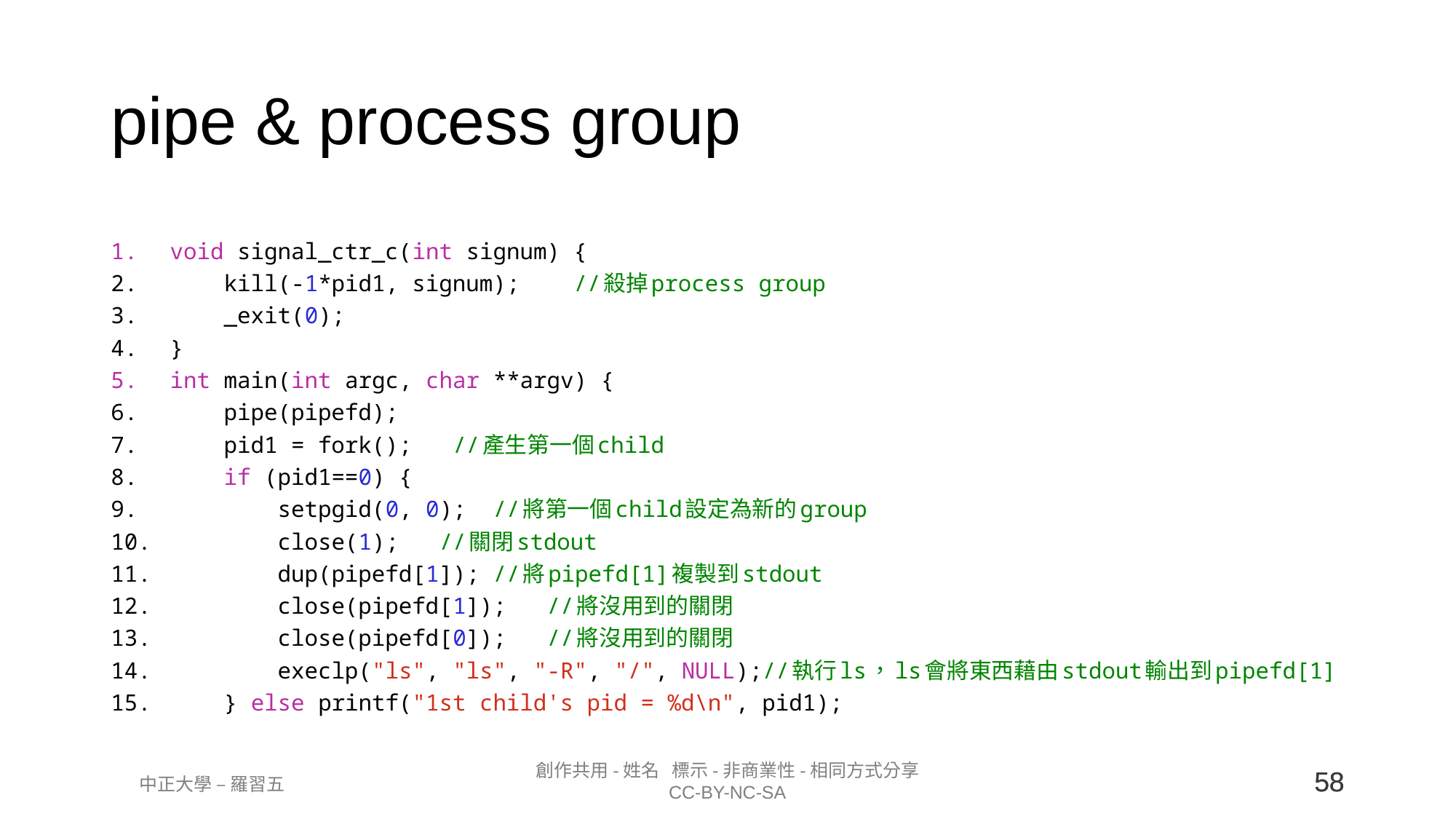

# pipe & process group
void signal_ctr_c(int signum) {
    kill(-1*pid1, signum);    //殺掉process group
    _exit(0);
}
int main(int argc, char **argv) {
    pipe(pipefd);
    pid1 = fork();   //產生第一個child
    if (pid1==0) {
        setpgid(0, 0);  //將第一個child設定為新的group
        close(1);   //關閉stdout
        dup(pipefd[1]); //將pipefd[1]複製到stdout
        close(pipefd[1]);   //將沒用到的關閉
        close(pipefd[0]);   //將沒用到的關閉
        execlp("ls", "ls", "-R", "/", NULL);//執行ls，ls會將東西藉由stdout輸出到pipefd[1]
    } else printf("1st child's pid = %d\n", pid1);